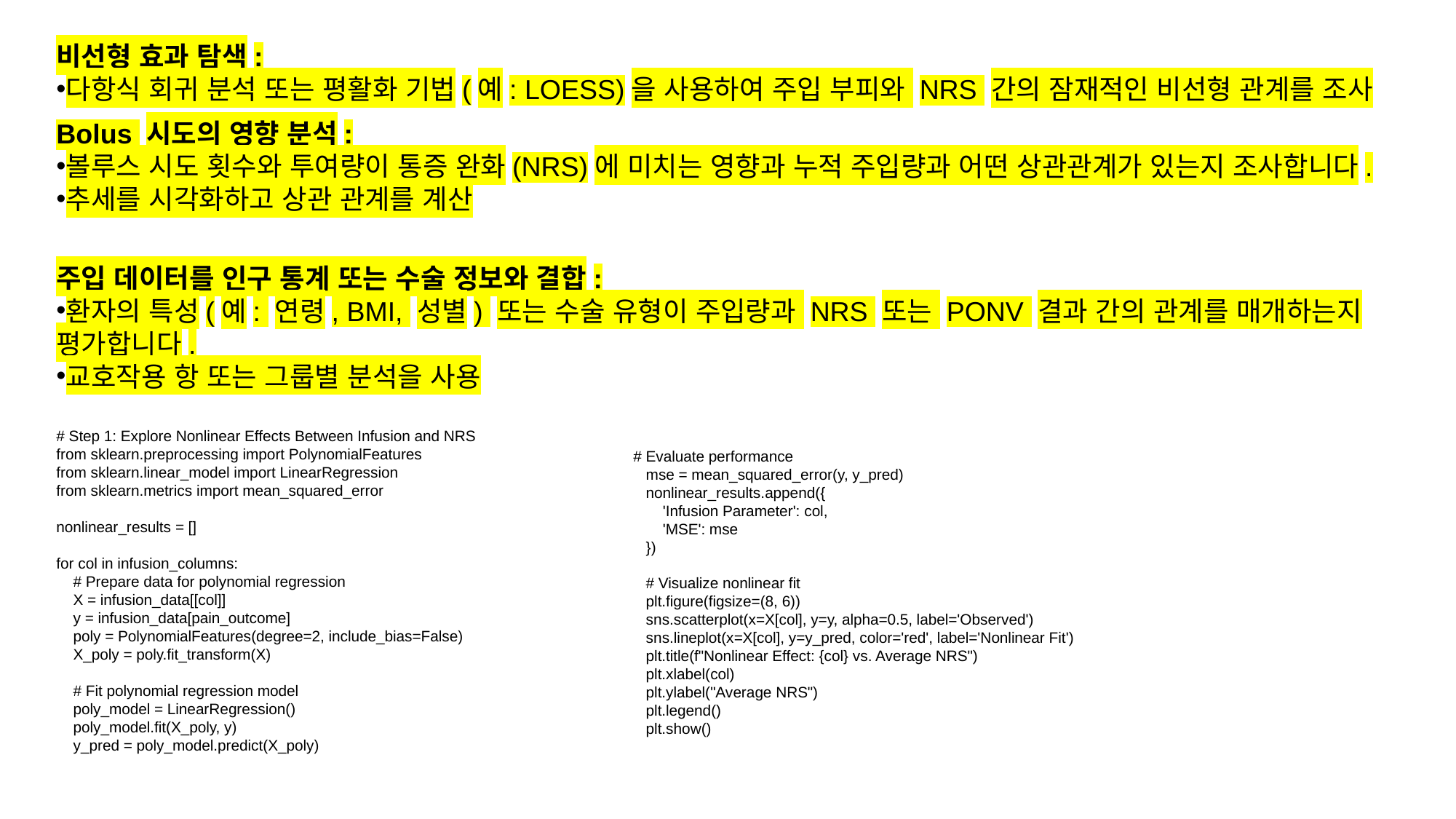

비선형 효과 탐색:
다항식 회귀 분석 또는 평활화 기법(예: LOESS)을 사용하여 주입 부피와 NRS 간의 잠재적인 비선형 관계를 조사
Bolus 시도의 영향 분석:
볼루스 시도 횟수와 투여량이 통증 완화(NRS)에 미치는 영향과 누적 주입량과 어떤 상관관계가 있는지 조사합니다.
추세를 시각화하고 상관 관계를 계산
주입 데이터를 인구 통계 또는 수술 정보와 결합:
환자의 특성(예: 연령, BMI, 성별) 또는 수술 유형이 주입량과 NRS 또는 PONV 결과 간의 관계를 매개하는지 평가합니다.
교호작용 항 또는 그룹별 분석을 사용
# Step 1: Explore Nonlinear Effects Between Infusion and NRS
from sklearn.preprocessing import PolynomialFeatures
from sklearn.linear_model import LinearRegression
from sklearn.metrics import mean_squared_error

nonlinear_results = []

for col in infusion_columns:
    # Prepare data for polynomial regression
    X = infusion_data[[col]]
    y = infusion_data[pain_outcome]
    poly = PolynomialFeatures(degree=2, include_bias=False)
    X_poly = poly.fit_transform(X)

    # Fit polynomial regression model
    poly_model = LinearRegression()
    poly_model.fit(X_poly, y)
    y_pred = poly_model.predict(X_poly)

 # Evaluate performance
    mse = mean_squared_error(y, y_pred)
    nonlinear_results.append({
        'Infusion Parameter': col,
        'MSE': mse
    })

    # Visualize nonlinear fit
    plt.figure(figsize=(8, 6))
    sns.scatterplot(x=X[col], y=y, alpha=0.5, label='Observed')
    sns.lineplot(x=X[col], y=y_pred, color='red', label='Nonlinear Fit')
    plt.title(f"Nonlinear Effect: {col} vs. Average NRS")
    plt.xlabel(col)
    plt.ylabel("Average NRS")
    plt.legend()
    plt.show()